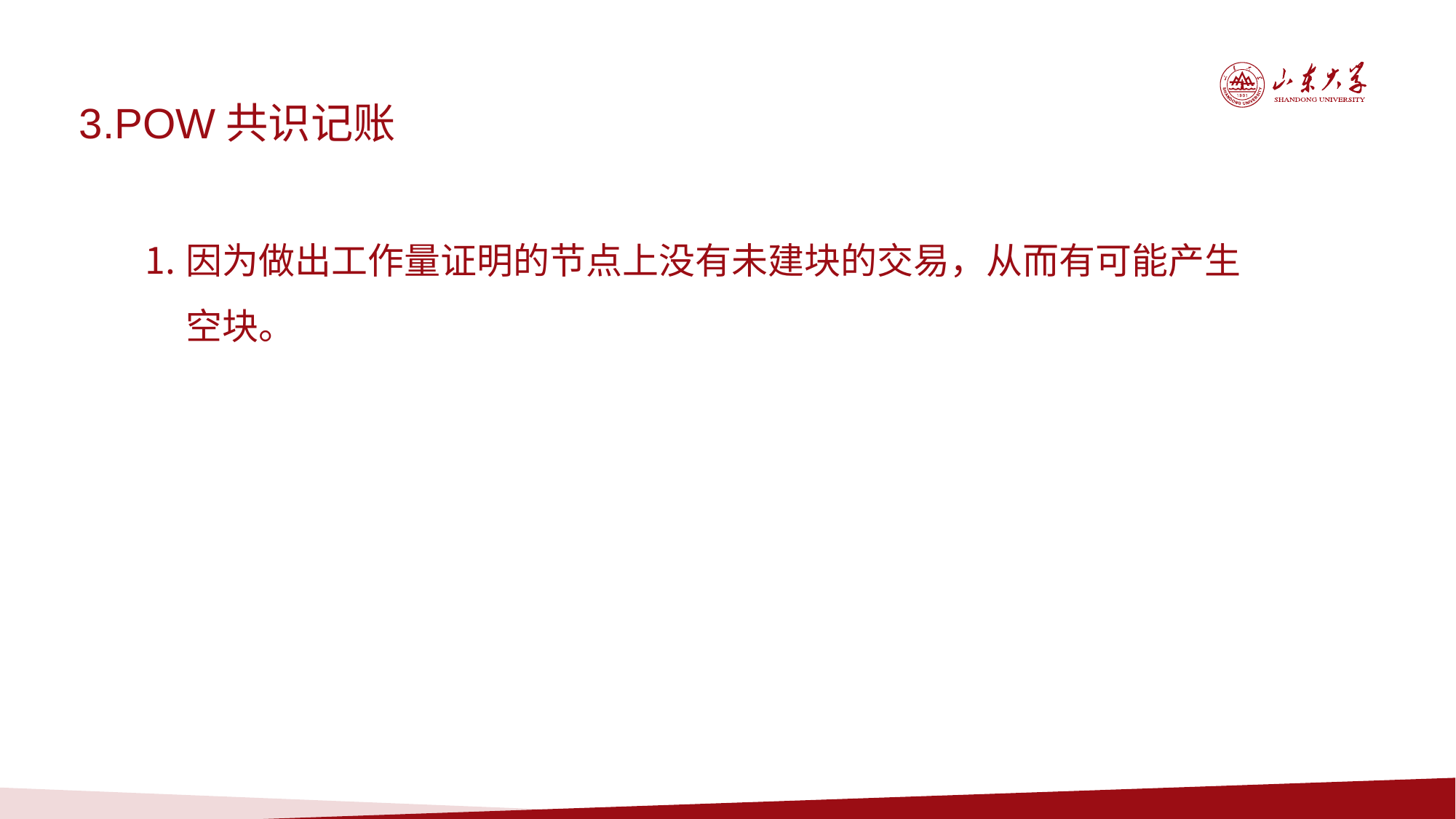

3.POW共识记账
因为做出工作量证明的节点上没有未建块的交易，从而有可能产生空块。